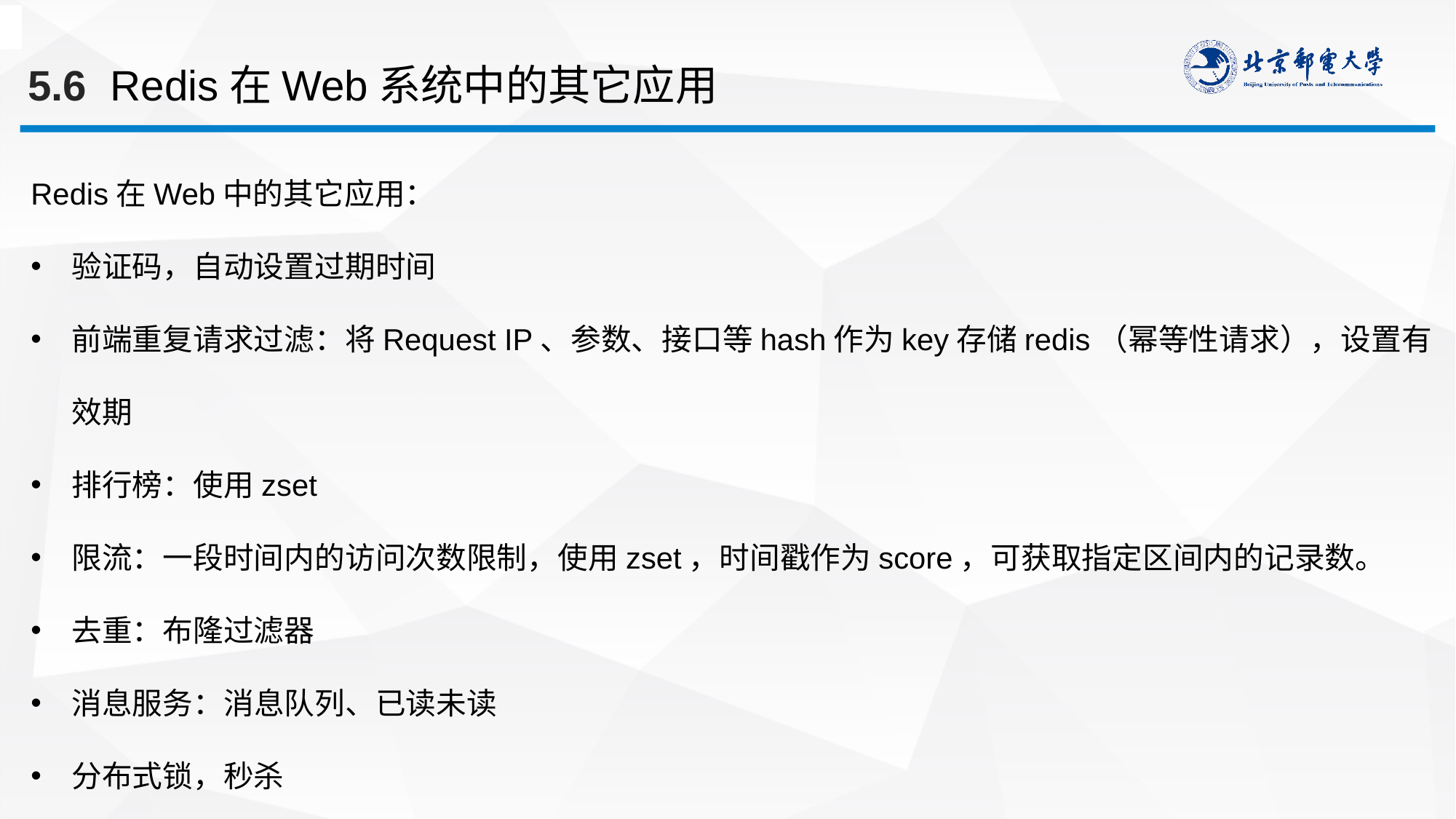

5.6  Redis在Web系统中的其它应用

Redis在Web中的其它应用：
验证码，自动设置过期时间
前端重复请求过滤：将Request IP、参数、接口等hash作为key存储redis（幂等性请求），设置有效期
排行榜：使用zset
限流：一段时间内的访问次数限制，使用zset，时间戳作为score，可获取指定区间内的记录数。
去重：布隆过滤器
消息服务：消息队列、已读未读
分布式锁，秒杀